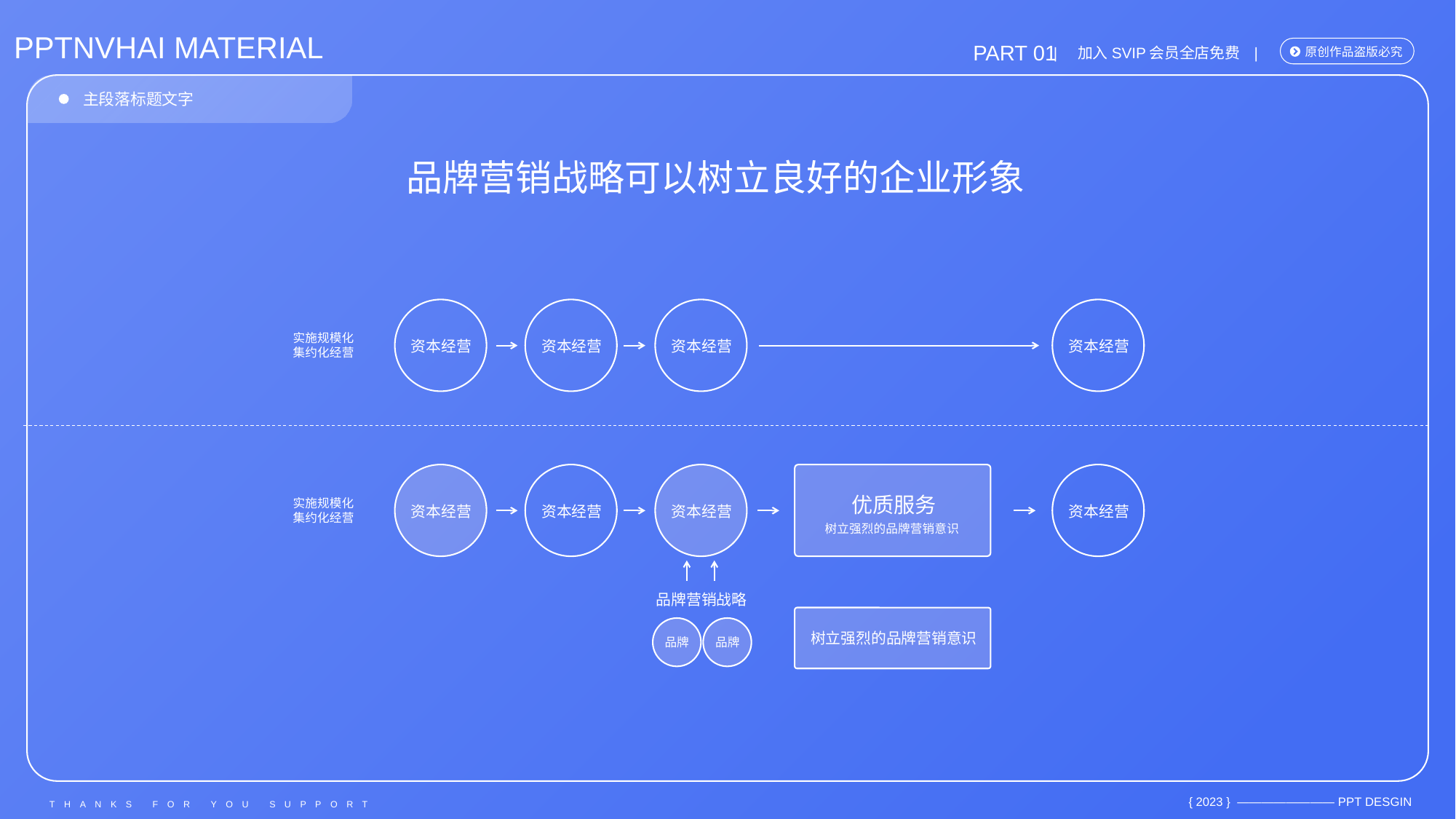

品牌营销战略可以树立良好的企业形象

实施规模化集约化经营
资本经营
资本经营
资本经营
资本经营

优质服务
实施规模化集约化经营
资本经营
资本经营
资本经营
资本经营
树立强烈的品牌营销意识
品牌营销战略

树立强烈的品牌营销意识
品牌
品牌